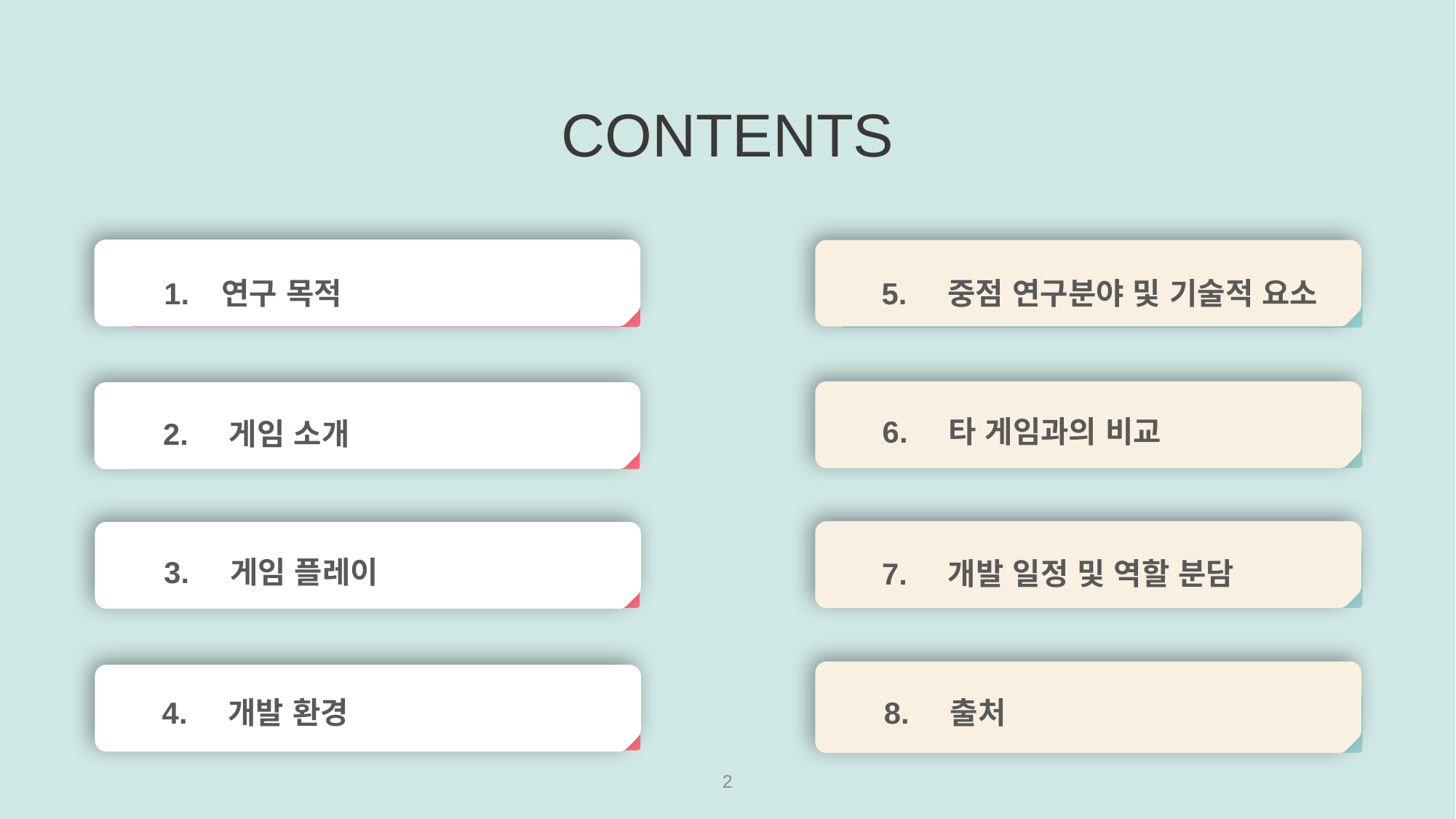

CONTENTS

0

1.   연구 목적

2.    게임 소개

3.    게임 플레이
4.    개발 환경

5.    중점 연구분야 및 기술적 요소

6.    타 게임과의 비교

7.    개발 일정 및 역할 분담
8.    출처
2